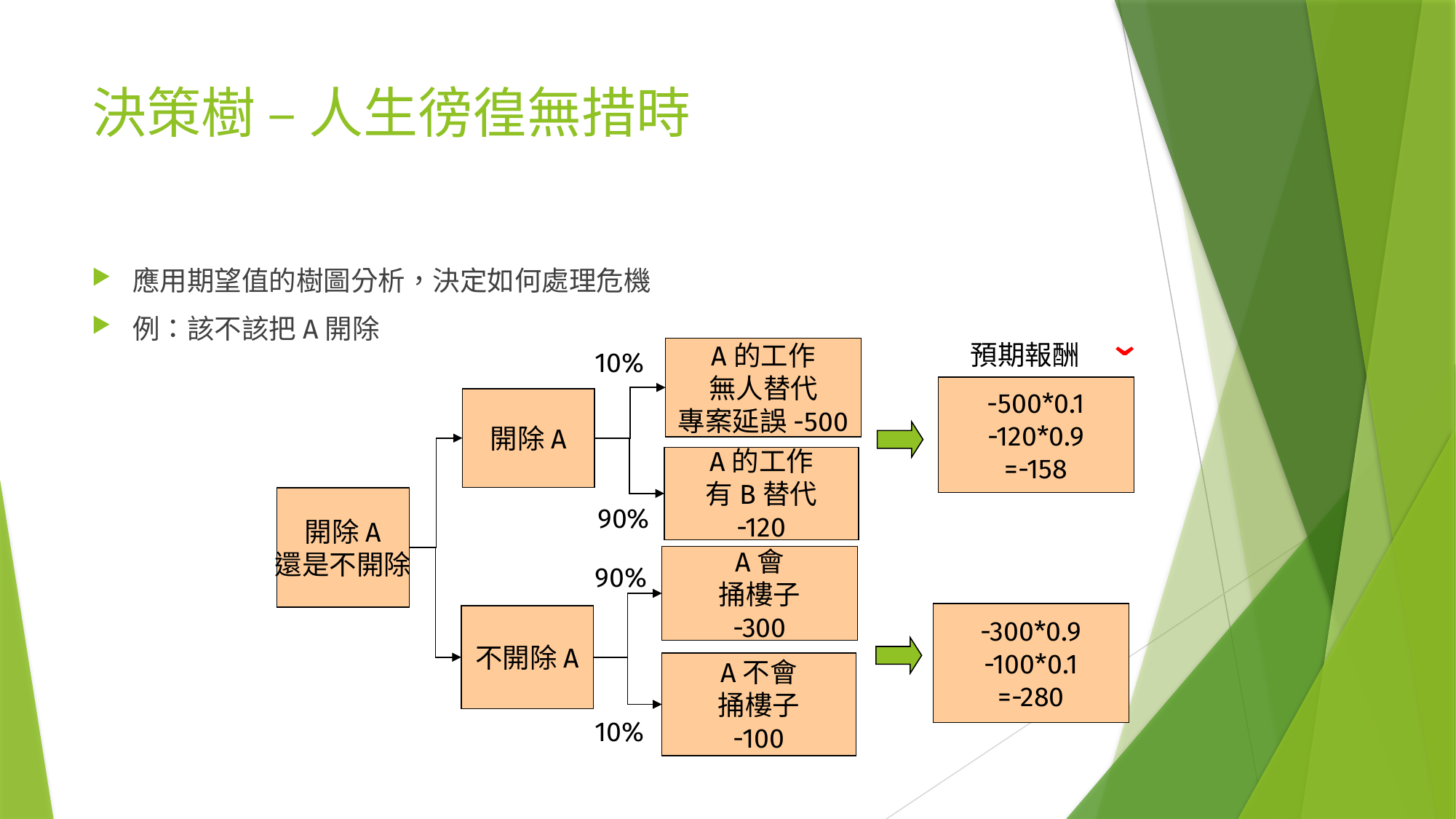

# 決策樹 – 人生徬徨無措時
應用期望值的樹圖分析，決定如何處理危機
例：該不該把A開除
ˇ
預期報酬
A的工作
無人替代
專案延誤-500
10%
-500*0.1
-120*0.9
=-158
開除A

A的工作
有B替代
-120
開除A
還是不開除
90%
A會
捅樓子
-300
90%
-300*0.9
-100*0.1
=-280
不開除A

A不會
捅樓子
-100
10%